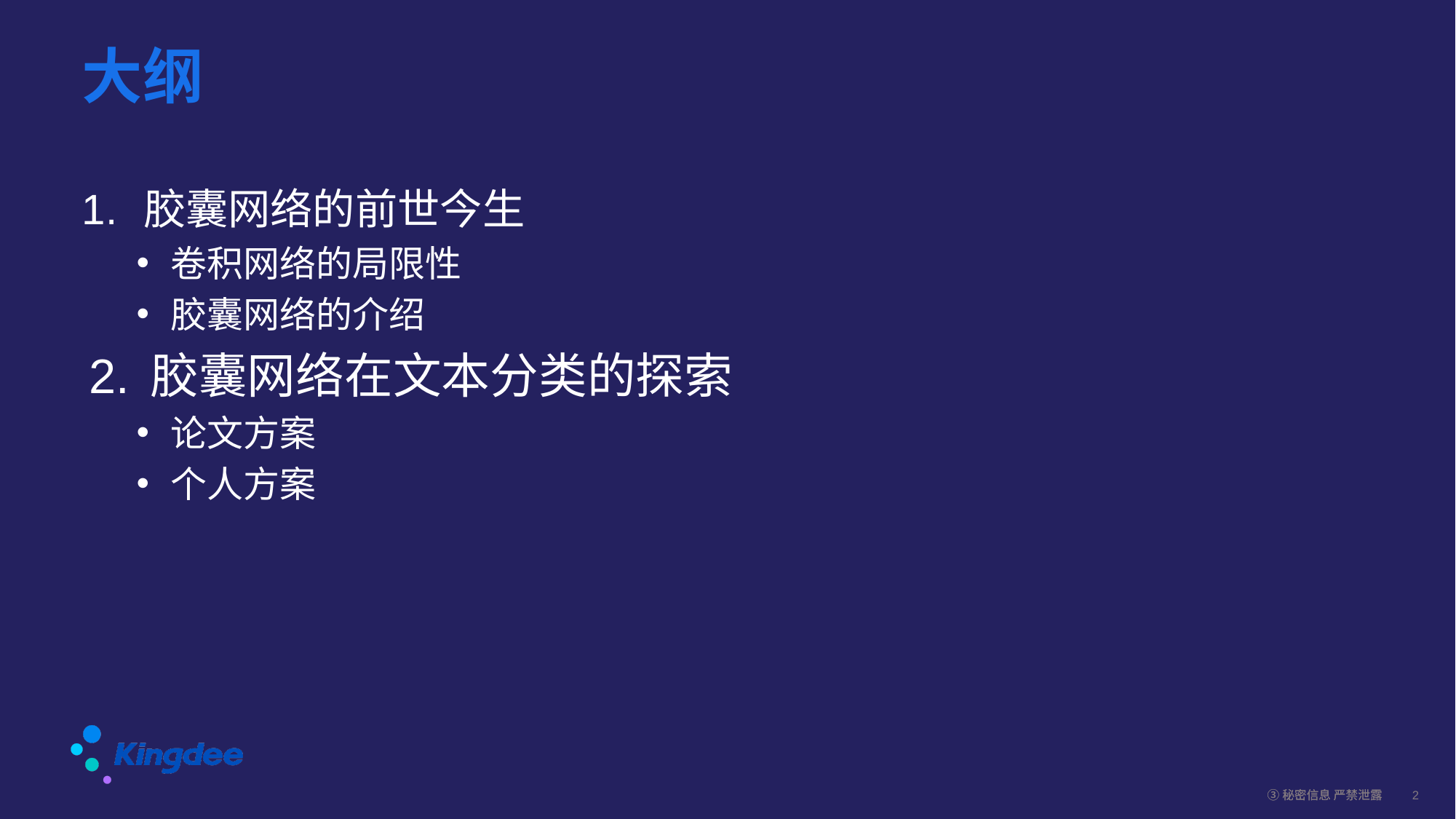

# 大纲
胶囊网络的前世今生
卷积网络的局限性
胶囊网络的介绍
胶囊网络在文本分类的探索
论文方案
个人方案